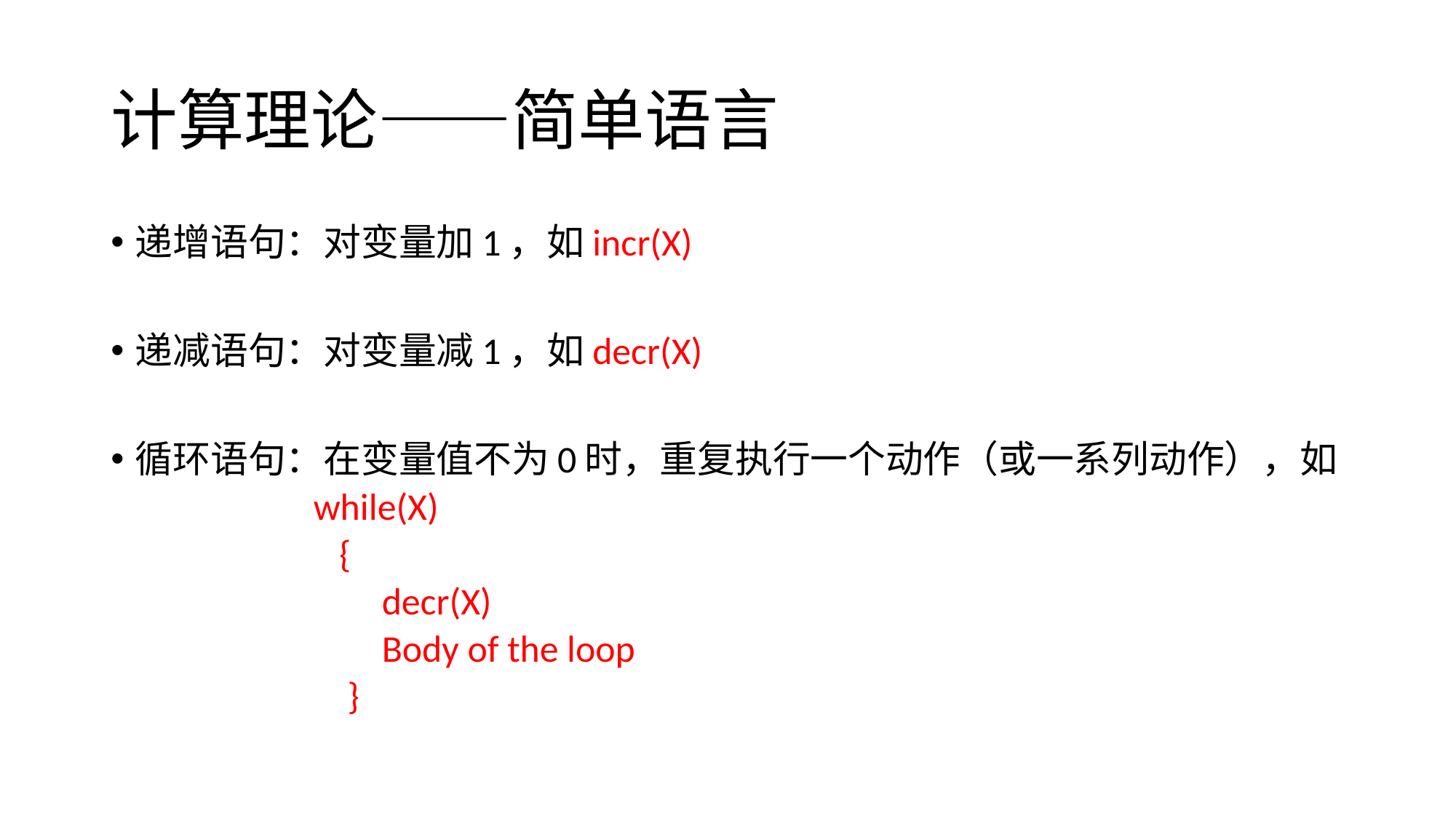

# 计算理论——简单语言
递增语句：对变量加1，如incr(X)

递减语句：对变量减1，如decr(X)

循环语句：在变量值不为0时，重复执行一个动作（或一系列动作），如
                     while(X)
                     {
                          decr(X)
                          Body of the loop
                      }